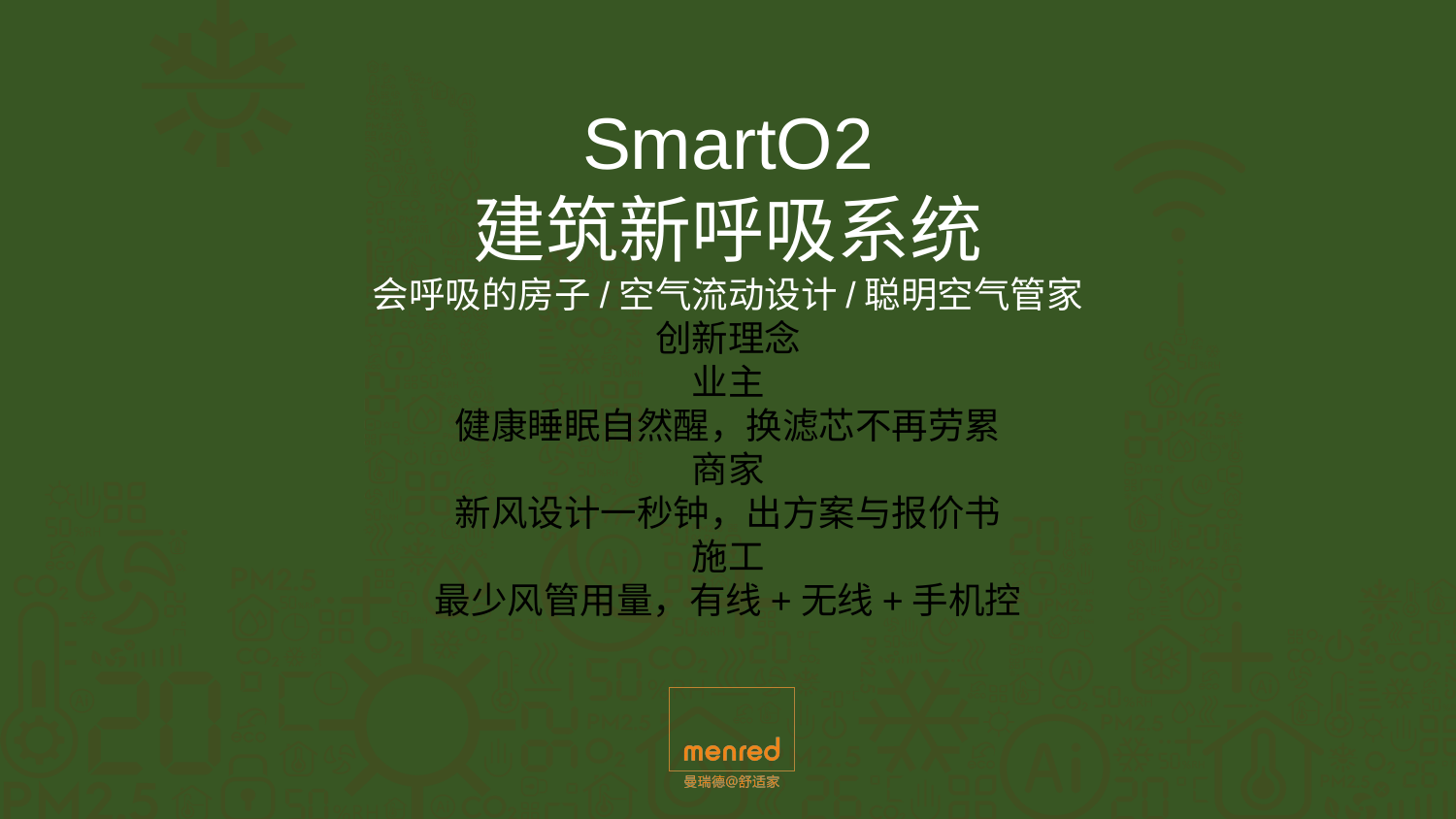

SmartO2
建筑新呼吸系统
会呼吸的房子/空气流动设计/聪明空气管家
创新理念
业主
健康睡眠自然醒，换滤芯不再劳累
商家
新风设计一秒钟，出方案与报价书
施工
最少风管用量，有线+无线+手机控